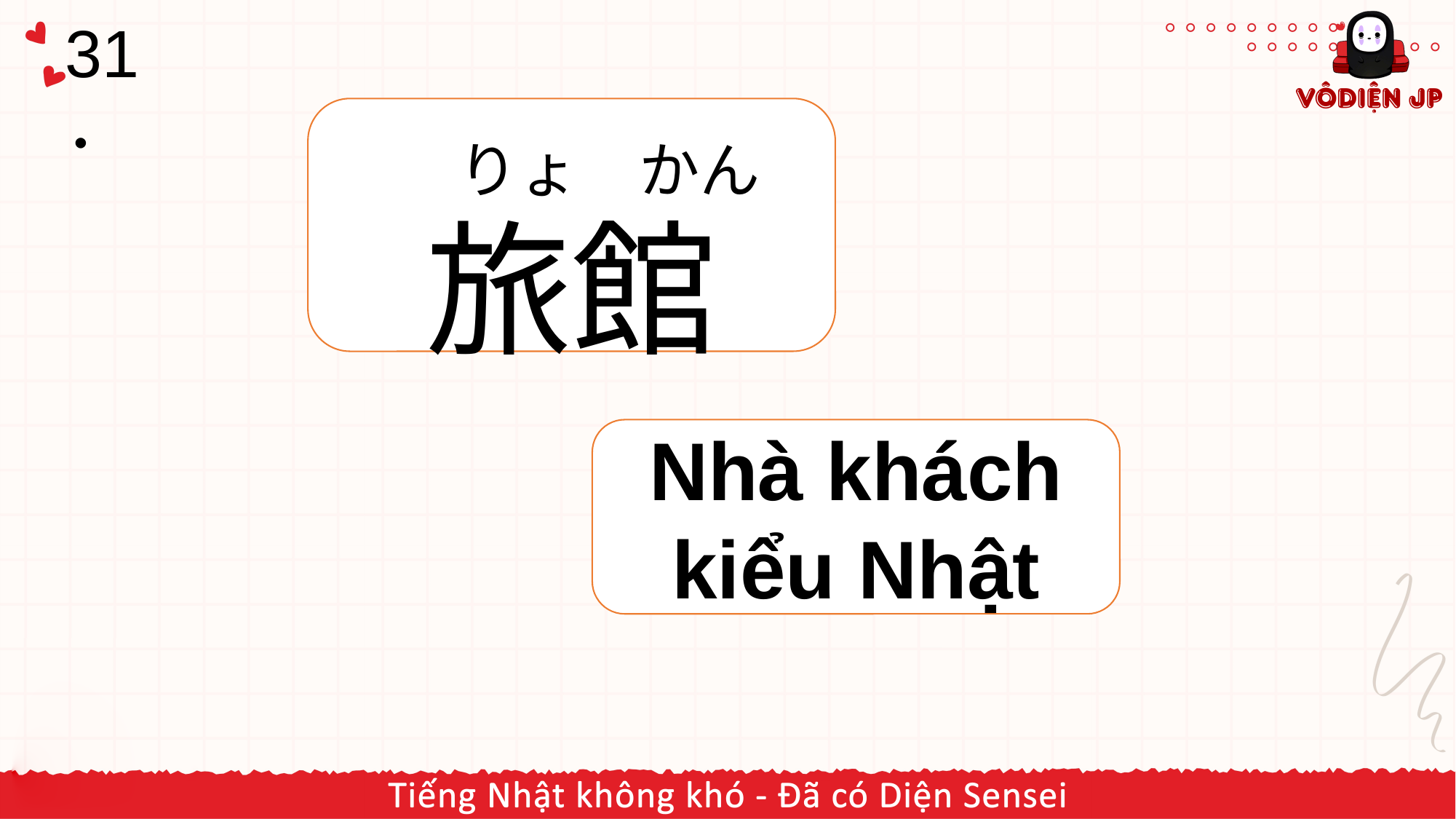

# 31．

旅館
りょ　かん
Nhà khách kiểu Nhật